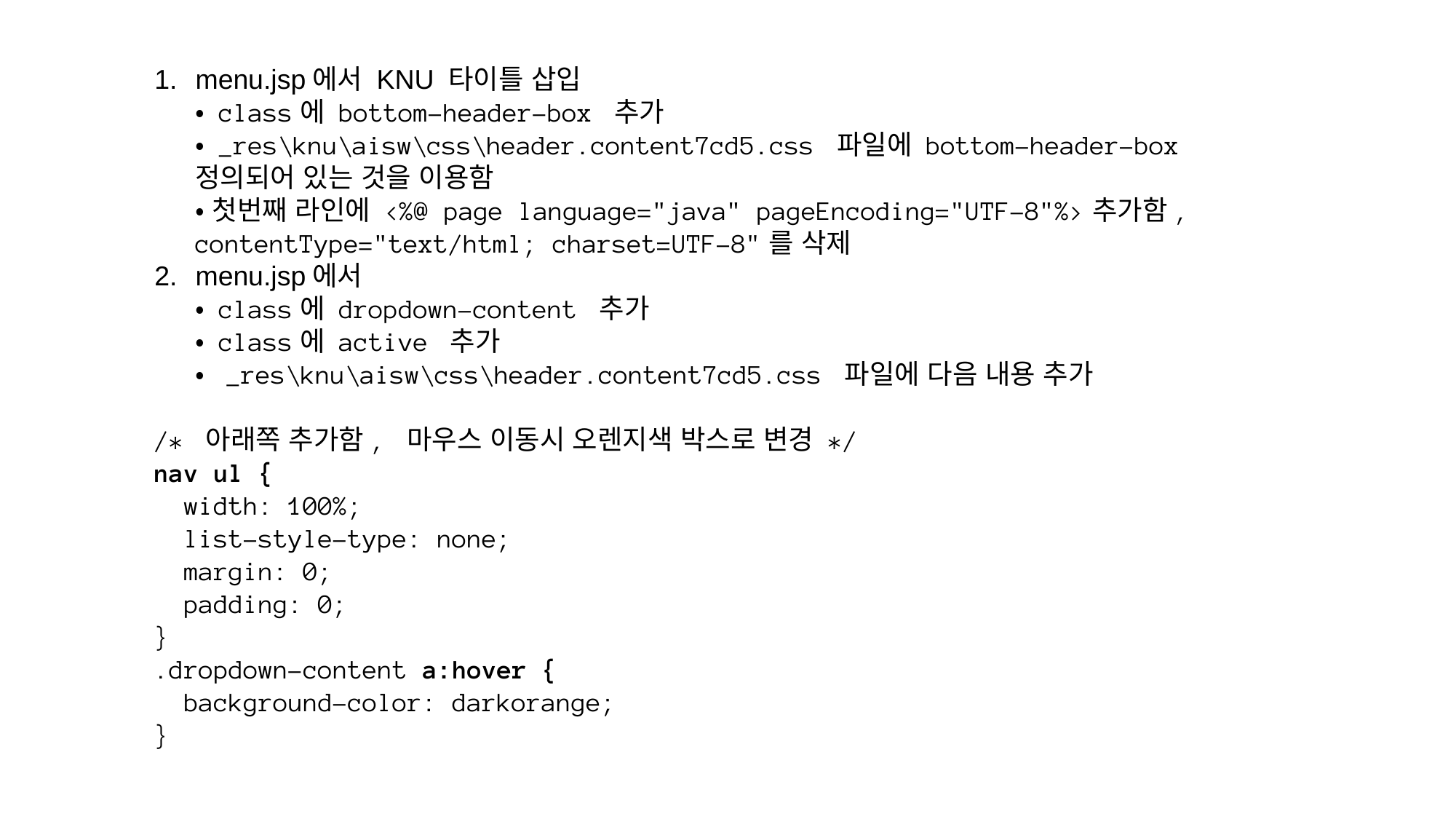

menu.jsp에서 KNU 타이틀 삽입
• class에 bottom-header-box 추가
• _res\knu\aisw\css\header.content7cd5.css 파일에 bottom-header-box 정의되어 있는 것을 이용함
• 첫번째 라인에 <%@ page language="java" pageEncoding="UTF-8"%>추가함, contentType="text/html; charset=UTF-8"를 삭제
menu.jsp에서
• class에 dropdown-content 추가
• class에 active 추가
•  _res\knu\aisw\css\header.content7cd5.css 파일에 다음 내용 추가

/* 아래쪽 추가함, 마우스 이동시 오렌지색 박스로 변경 */
nav ul {
  width: 100%;
  list-style-type: none;
  margin: 0;
  padding: 0;
}
.dropdown-content a:hover {
  background-color: darkorange;
}